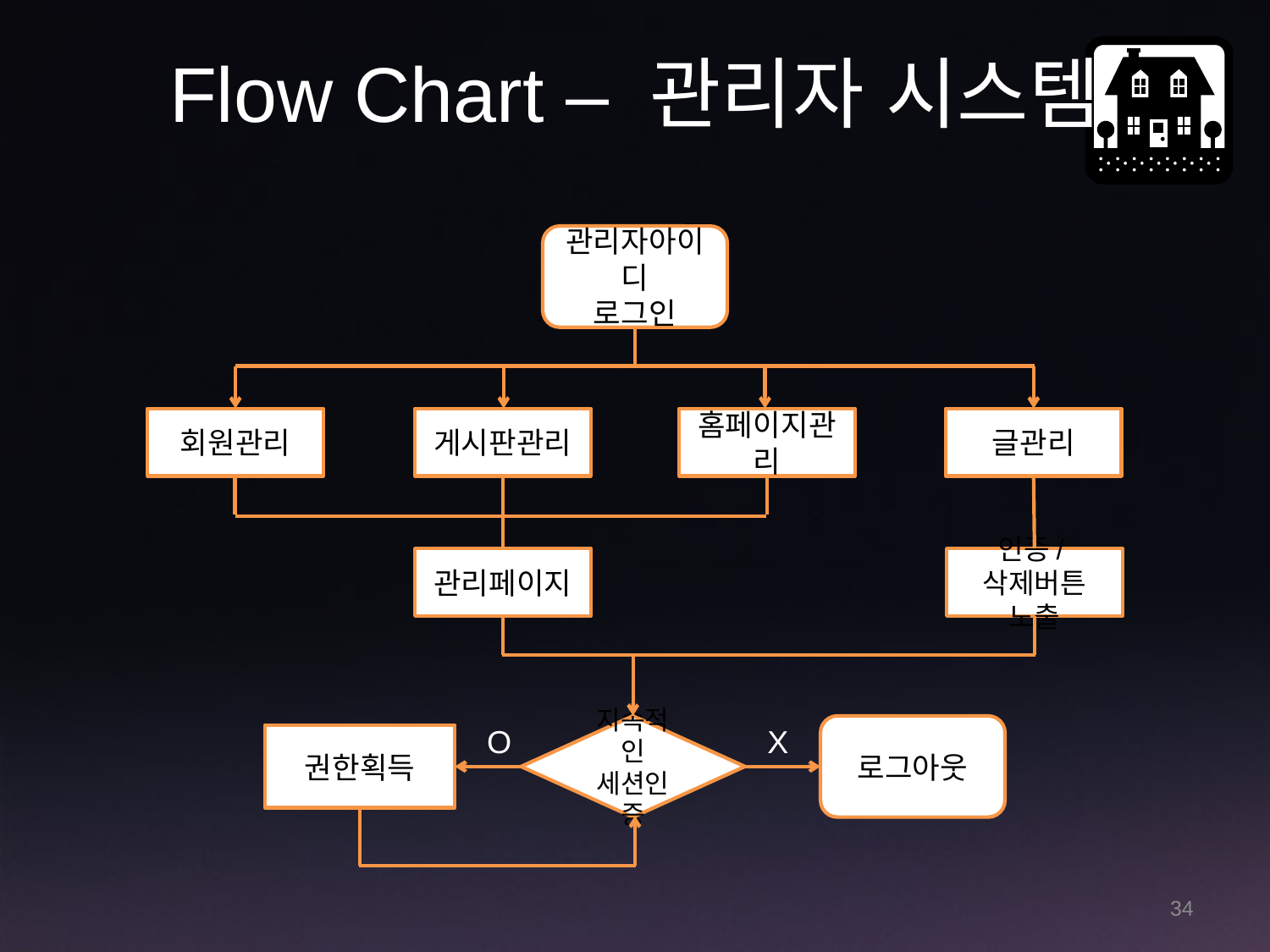

# Flow Chart – 관리자 시스템
관리자아이디
로그인
회원관리
게시판관리
홈페이지관리
글관리
관리페이지
인증/삭제버튼
노출
O
지속적인
세션인증
X
로그아웃
권한획득
34